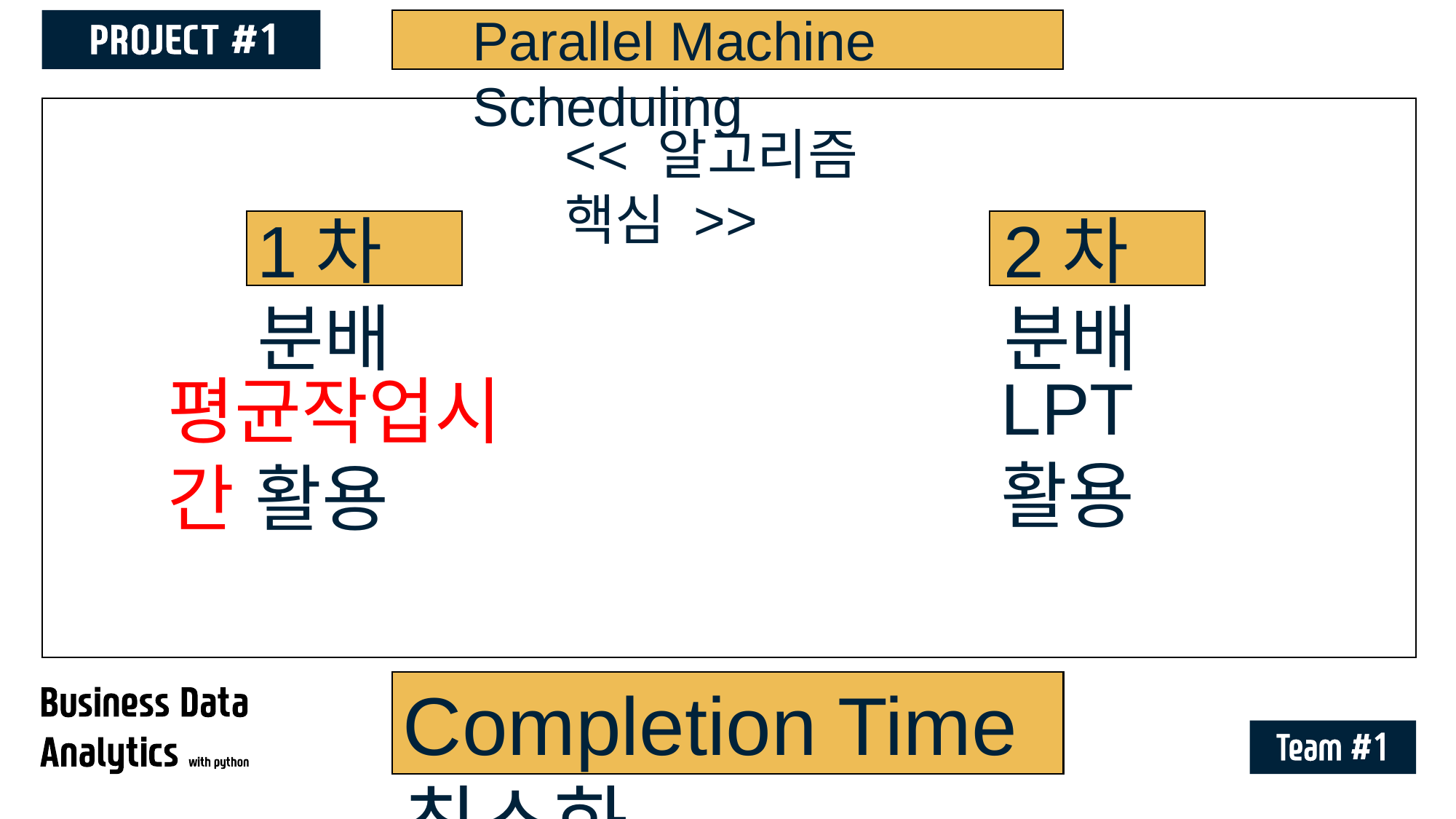

Parallel Machine Scheduling

<< 알고리즘 핵심 >>
1차 분배
2차 분배

LPT 활용
평균작업시간 활용
Completion Time 최소화